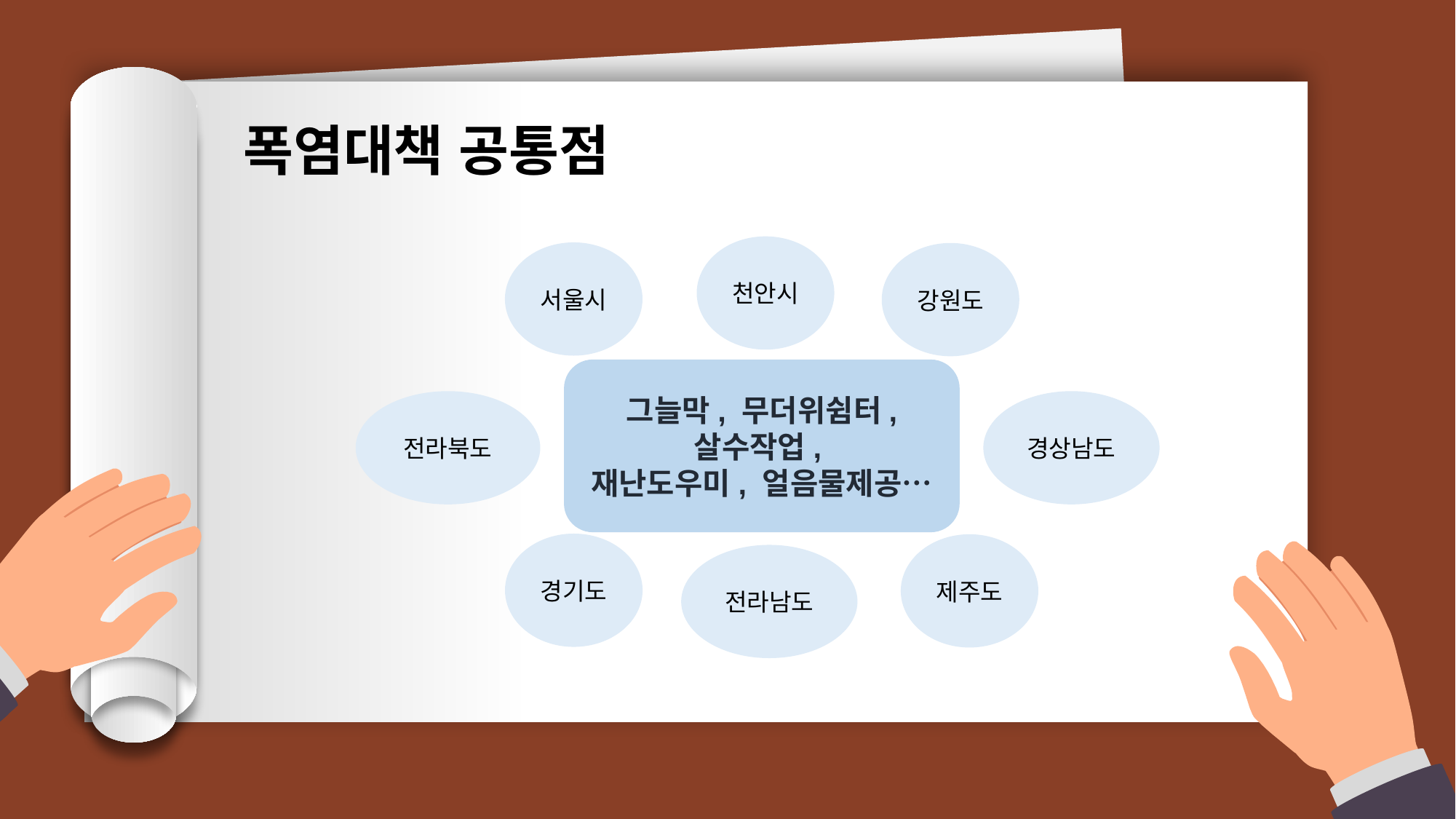

폭염대책 공통점
천안시
서울시
강원도
그늘막, 무더위쉼터, 살수작업,
재난도우미, 얼음물제공…
전라북도
경상남도

경기도
제주도
전라남도